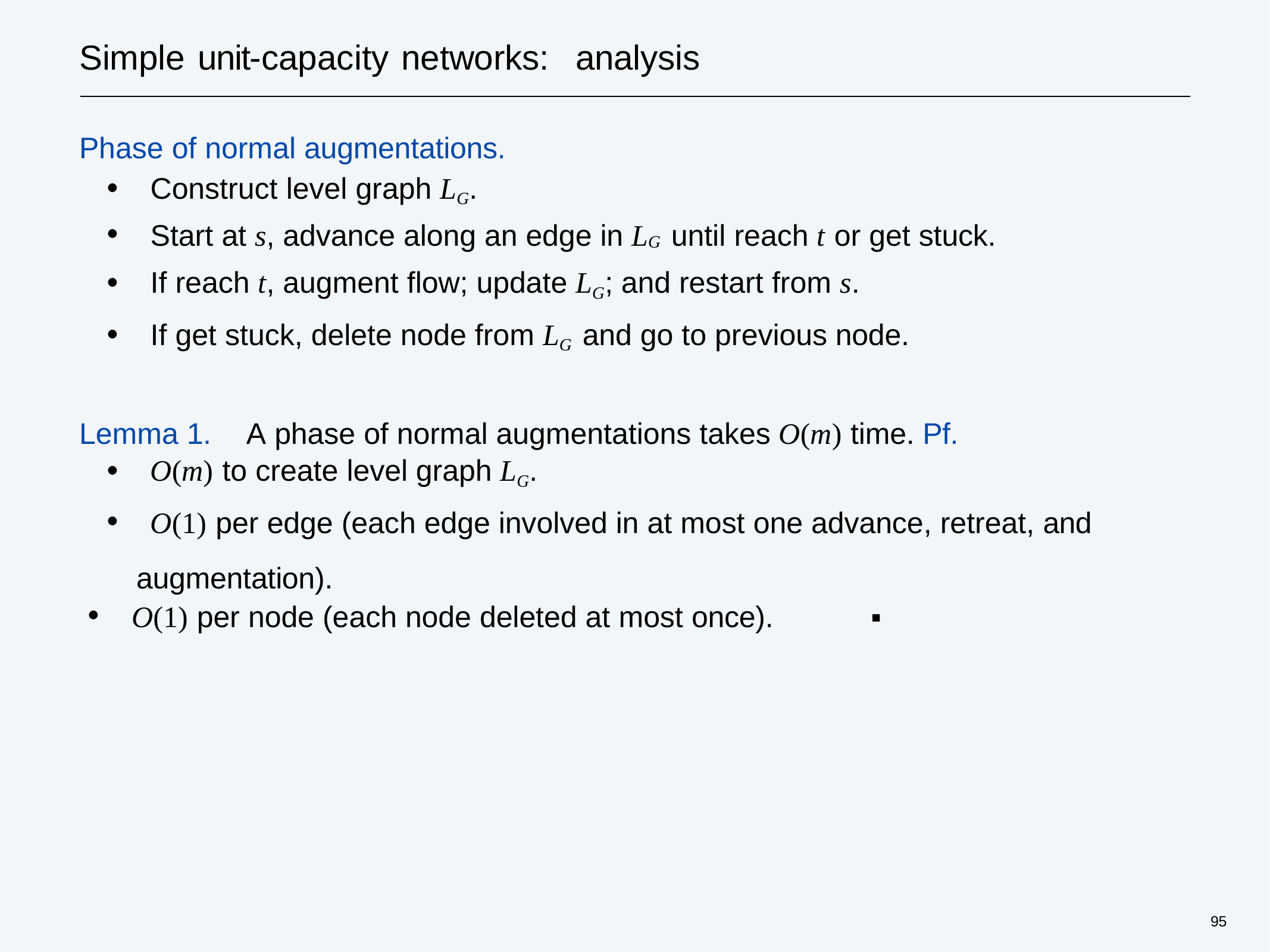

# Simple unit-capacity networks:	analysis
Phase of normal augmentations.
・Construct level graph LG.
・Start at s, advance along an edge in LG until reach t or get stuck.
・If reach t, augment flow; update LG; and restart from s.
・If get stuck, delete node from LG and go to previous node.
Lemma 1.	A phase of normal augmentations takes O(m) time. Pf.
・O(m) to create level graph LG.
・O(1) per edge (each edge involved in at most one advance, retreat, and augmentation).
・O(1) per node (each node deleted at most once).	▪
95